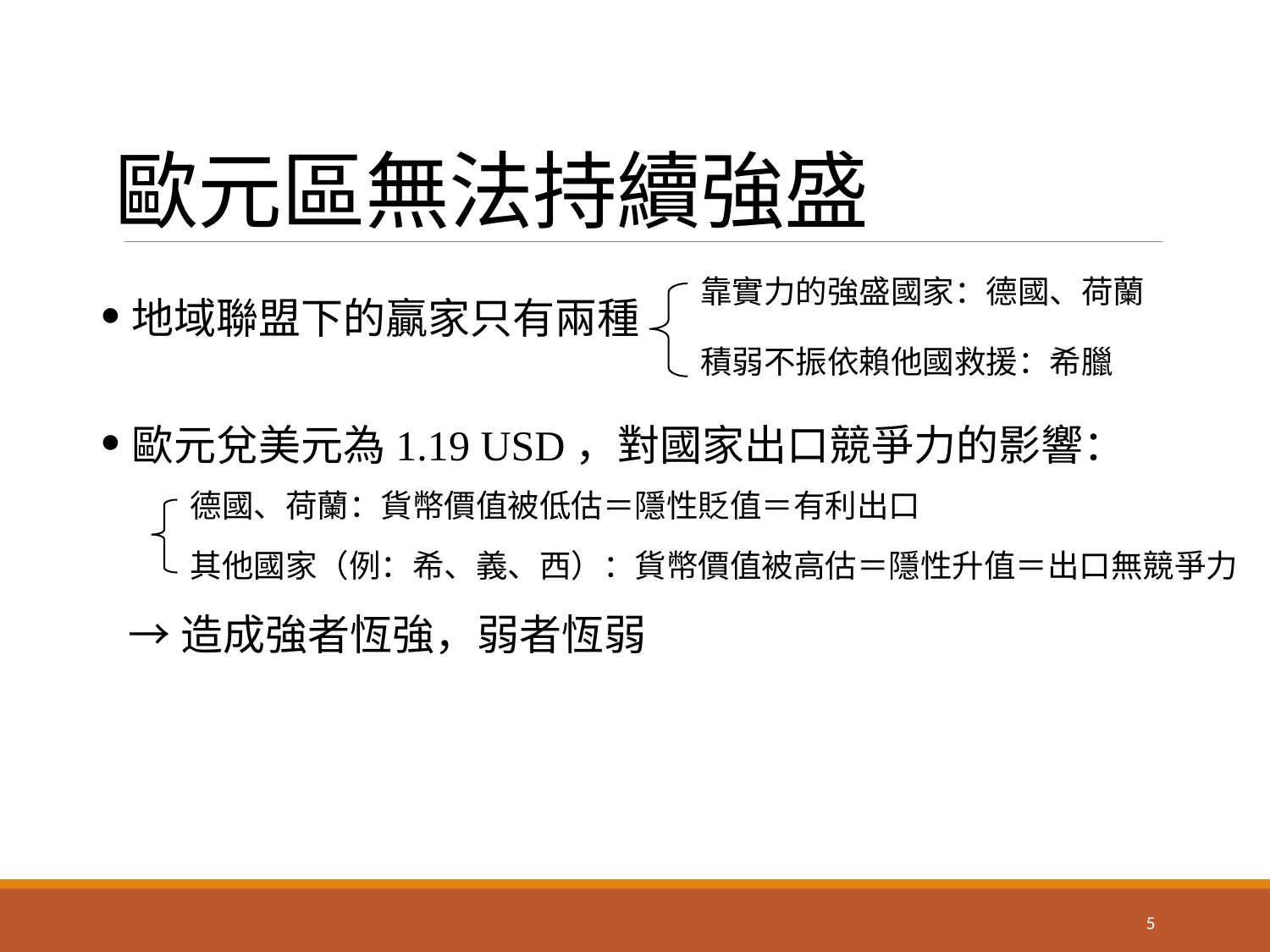

# 歐元區無法持續強盛
靠實力的強盛國家：德國、荷蘭

地域聯盟下的贏家只有兩種

歐元兌美元為1.19 USD，對國家出口競爭力的影響：

   →造成強者恆強，弱者恆弱
積弱不振依賴他國救援：希臘
德國、荷蘭：貨幣價值被低估＝隱性貶值＝有利出口

其他國家（例：希、義、西）：貨幣價值被高估＝隱性升值＝出口無競爭力
5